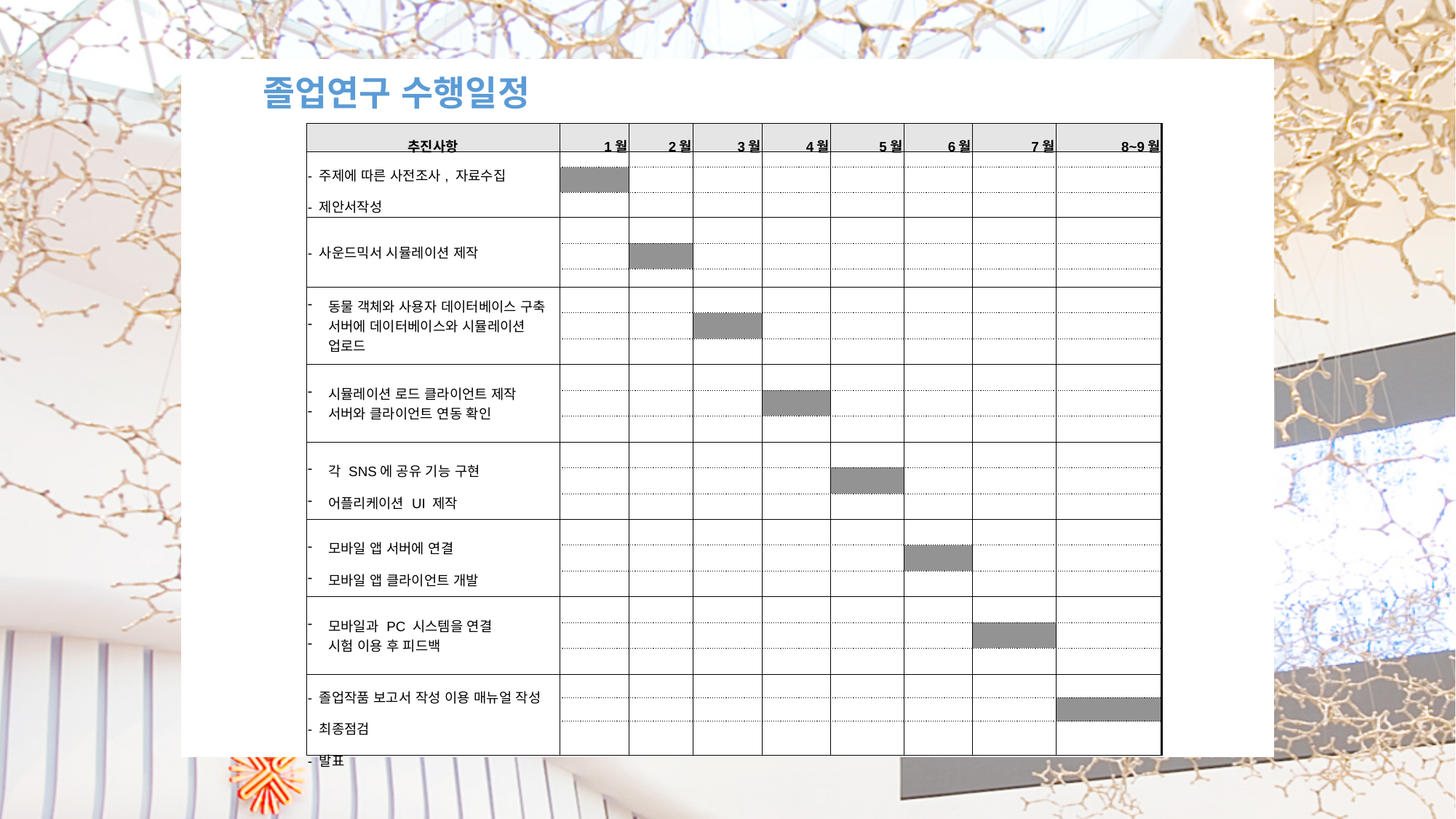

졸업연구 수행일정
| 추진사항 | 1월 | 2월 | 3월 | 4월 | 5월 | 6월 | 7월 | 8~9월 |
| --- | --- | --- | --- | --- | --- | --- | --- | --- |
| - 주제에 따른 사전조사, 자료수집 - 제안서작성 |  |  |  |  |  |  |  |  |
|  |  |  |  |  |  |  |  |  |
|  |  |  |  |  |  |  |  |  |
| - 사운드믹서 시뮬레이션 제작 |  |  |  |  |  |  |  |  |
|  |  |  |  |  |  |  |  |  |
|  |  |  |  |  |  |  |  |  |
| 동물 객체와 사용자 데이터베이스 구축 서버에 데이터베이스와 시뮬레이션 업로드 |  |  |  |  |  |  |  |  |
|  |  |  |  |  |  |  |  |  |
|  |  |  |  |  |  |  |  |  |
| 시뮬레이션 로드 클라이언트 제작 서버와 클라이언트 연동 확인 |  |  |  |  |  |  |  |  |
|  |  |  |  |  |  |  |  |  |
|  |  |  |  |  |  |  |  |  |
| 각 SNS에 공유 기능 구현 어플리케이션 UI 제작 |  |  |  |  |  |  |  |  |
|  |  |  |  |  |  |  |  |  |
|  |  |  |  |  |  |  |  |  |
| 모바일 앱 서버에 연결 모바일 앱 클라이언트 개발 |  |  |  |  |  |  |  |  |
|  |  |  |  |  |  |  |  |  |
|  |  |  |  |  |  |  |  |  |
| 모바일과 PC 시스템을 연결 시험 이용 후 피드백 |  |  |  |  |  |  |  |  |
|  |  |  |  |  |  |  |  |  |
|  |  |  |  |  |  |  |  |  |
| - 졸업작품 보고서 작성 이용 매뉴얼 작성 - 최종점검 - 발표 |  |  |  |  |  |  |  |  |
|  |  |  |  |  |  |  |  |  |
|  |  |  |  |  |  |  |  |  |